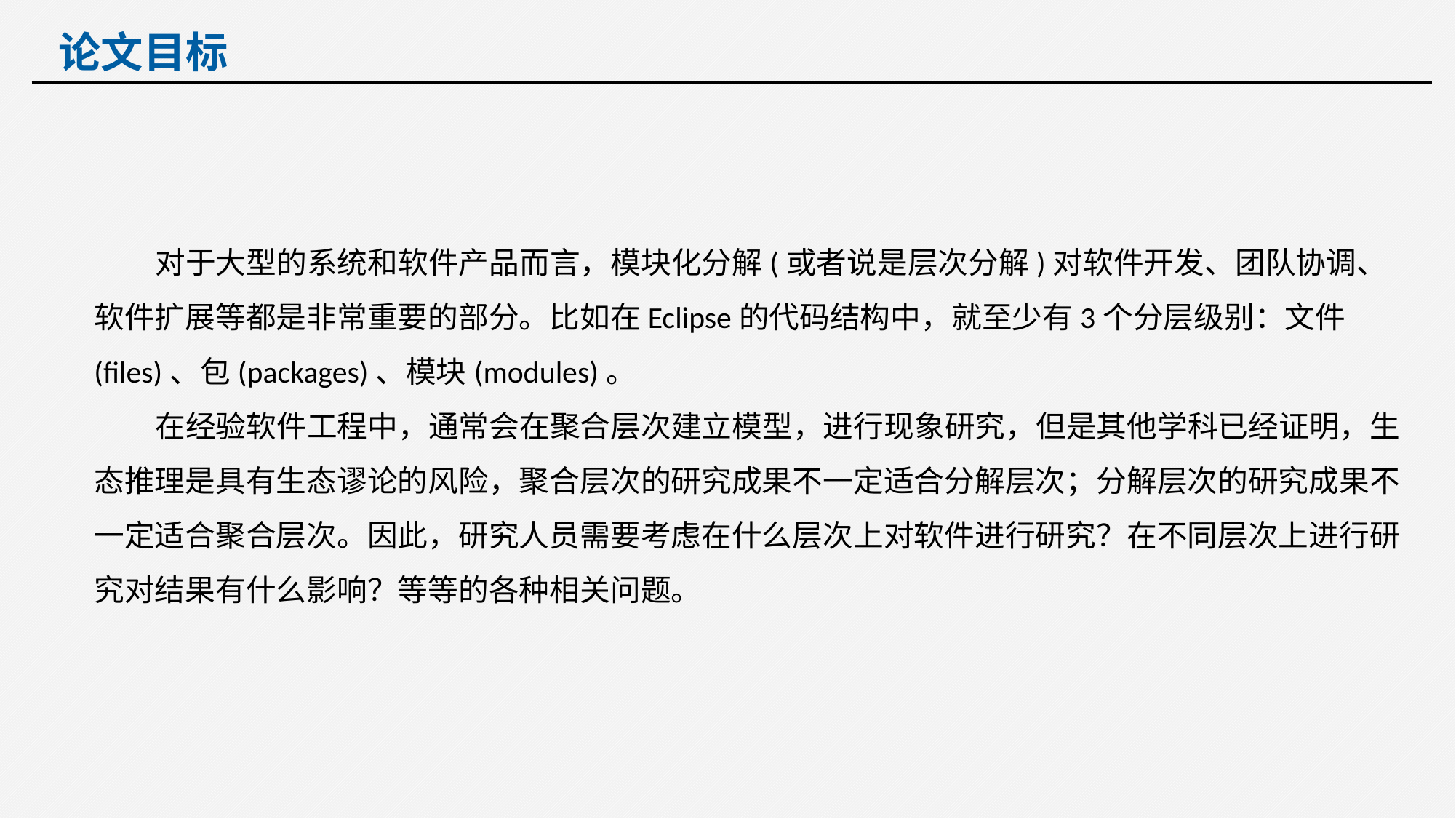

论文目标
        对于大型的系统和软件产品而言，模块化分解(或者说是层次分解)对软件开发、团队协调、软件扩展等都是非常重要的部分。比如在Eclipse的代码结构中，就至少有3个分层级别：文件(files)、包(packages)、模块(modules)。
        在经验软件工程中，通常会在聚合层次建立模型，进行现象研究，但是其他学科已经证明，生态推理是具有生态谬论的风险，聚合层次的研究成果不一定适合分解层次；分解层次的研究成果不一定适合聚合层次。因此，研究人员需要考虑在什么层次上对软件进行研究？在不同层次上进行研究对结果有什么影响？等等的各种相关问题。